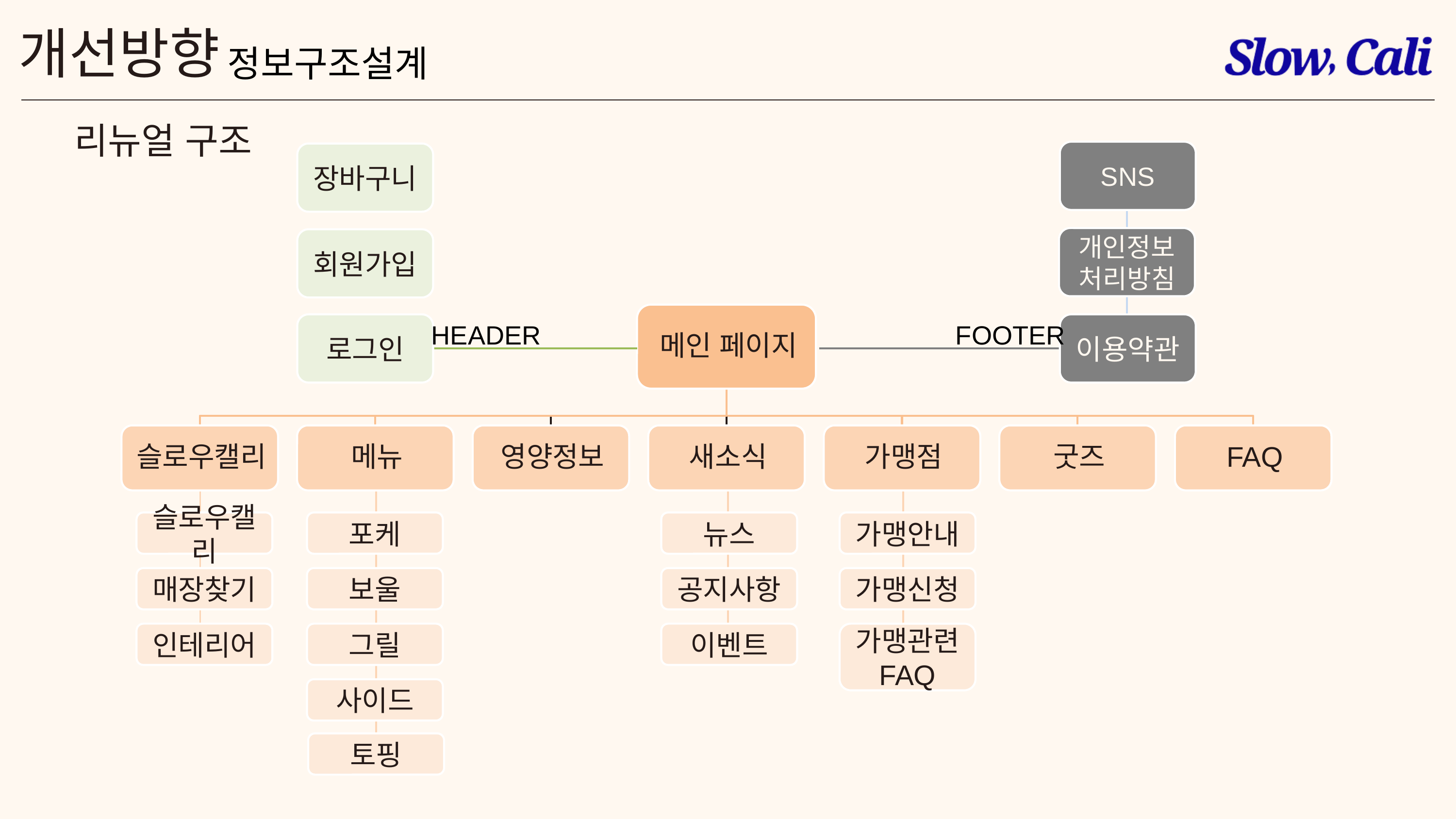

개선방향
정보구조설계
리뉴얼 구조
메인 페이지
슬로우캘리
메뉴
영양정보
새소식
가맹점
굿즈
FAQ
SNS
장바구니
개인정보
처리방침
회원가입
HEADER
FOOTER
로그인
이용약관
슬로우캘리
포케
뉴스
가맹안내
매장찾기
보울
공지사항
가맹신청
인테리어
그릴
이벤트
가맹관련
FAQ
사이드
토핑